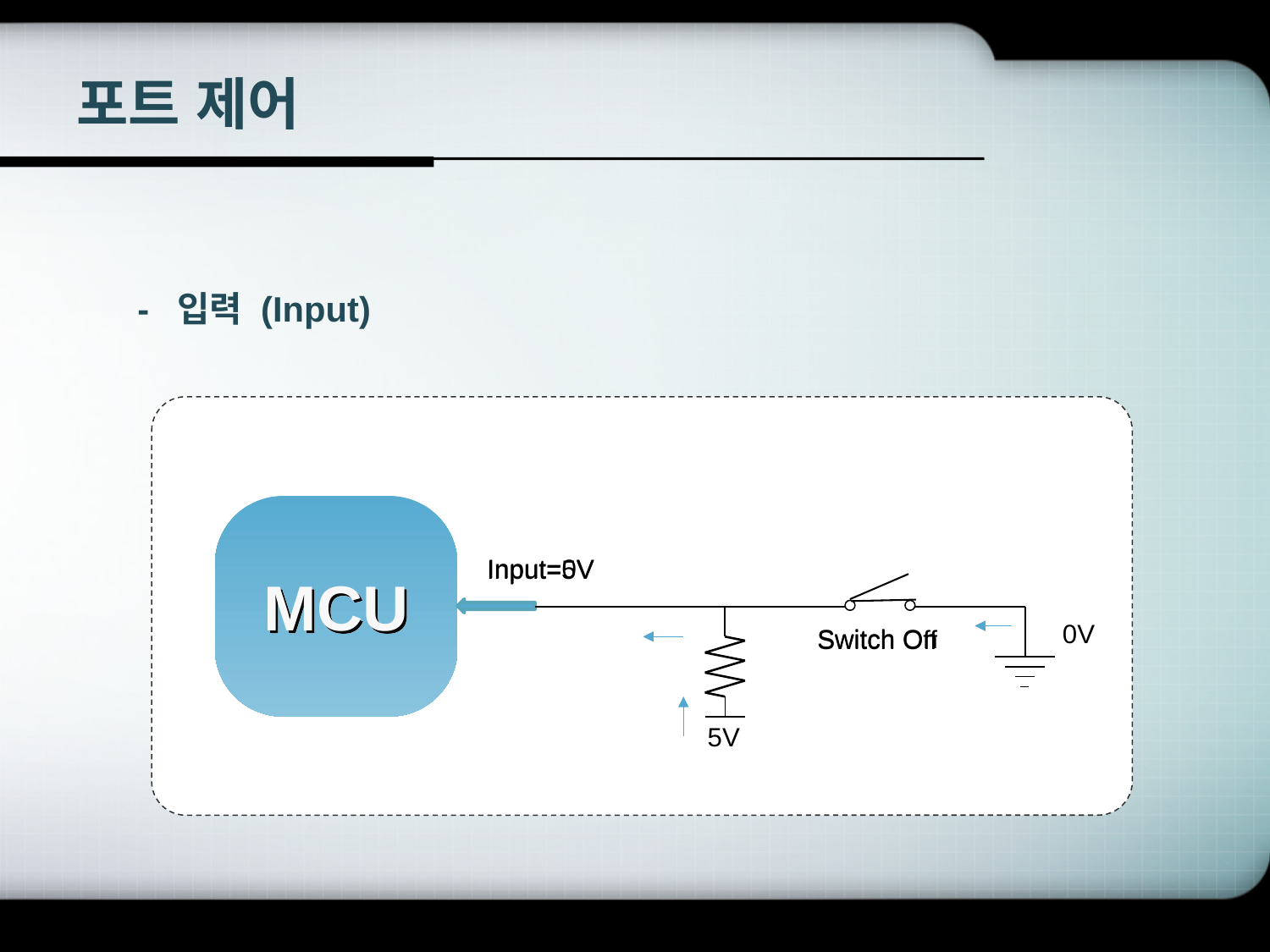

# 포트 제어
-  입력 (Input)

Input=0V
Input=5V
MCU

0V
5V
Switch On
Switch Off